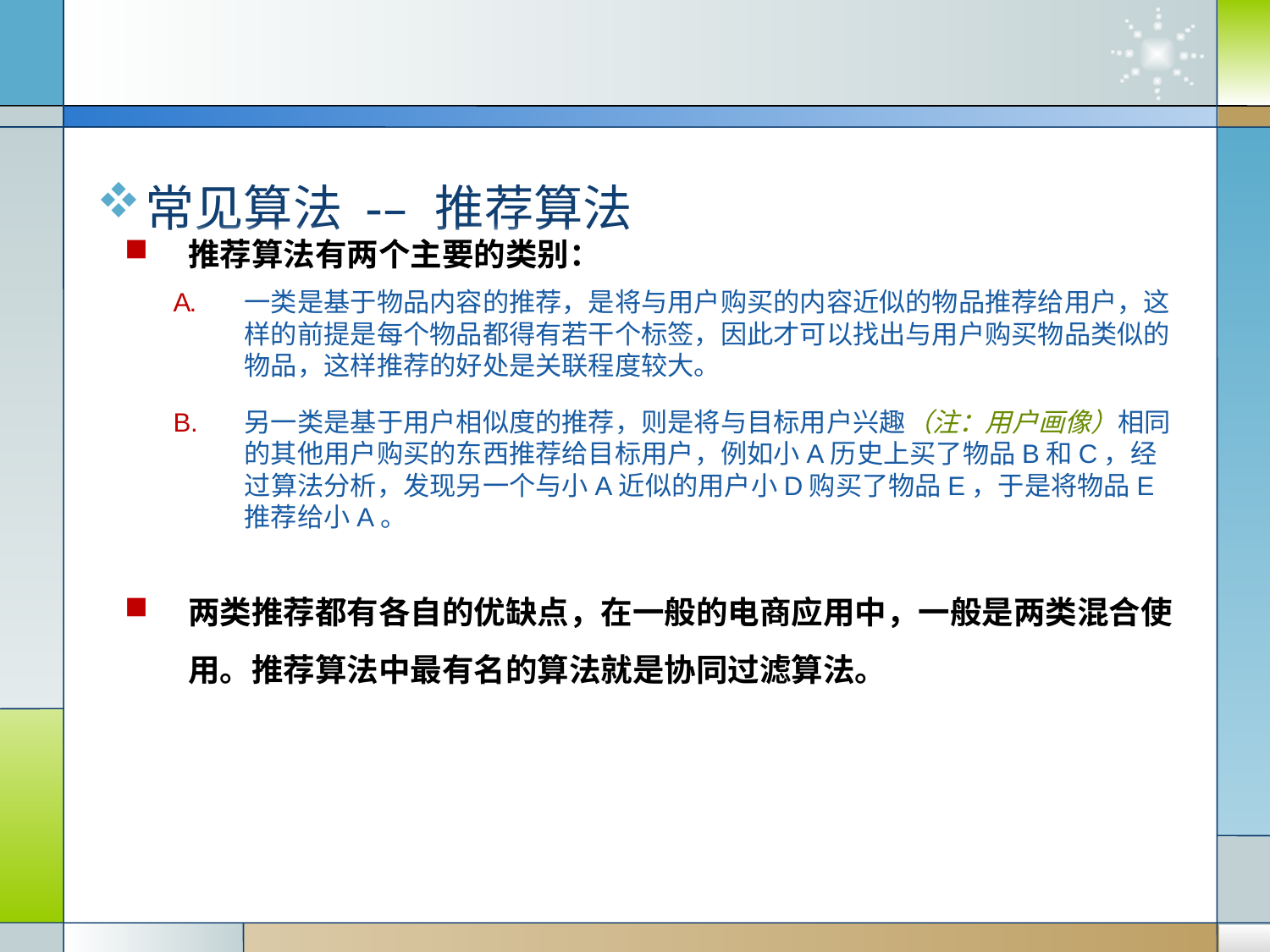

常见算法 -– 推荐算法

推荐算法有两个主要的类别：
一类是基于物品内容的推荐，是将与用户购买的内容近似的物品推荐给用户，这样的前提是每个物品都得有若干个标签，因此才可以找出与用户购买物品类似的物品，这样推荐的好处是关联程度较大。
另一类是基于用户相似度的推荐，则是将与目标用户兴趣（注：用户画像）相同的其他用户购买的东西推荐给目标用户，例如小A历史上买了物品B和C，经过算法分析，发现另一个与小A近似的用户小D购买了物品E，于是将物品E推荐给小A。

两类推荐都有各自的优缺点，在一般的电商应用中，一般是两类混合使用。推荐算法中最有名的算法就是协同过滤算法。